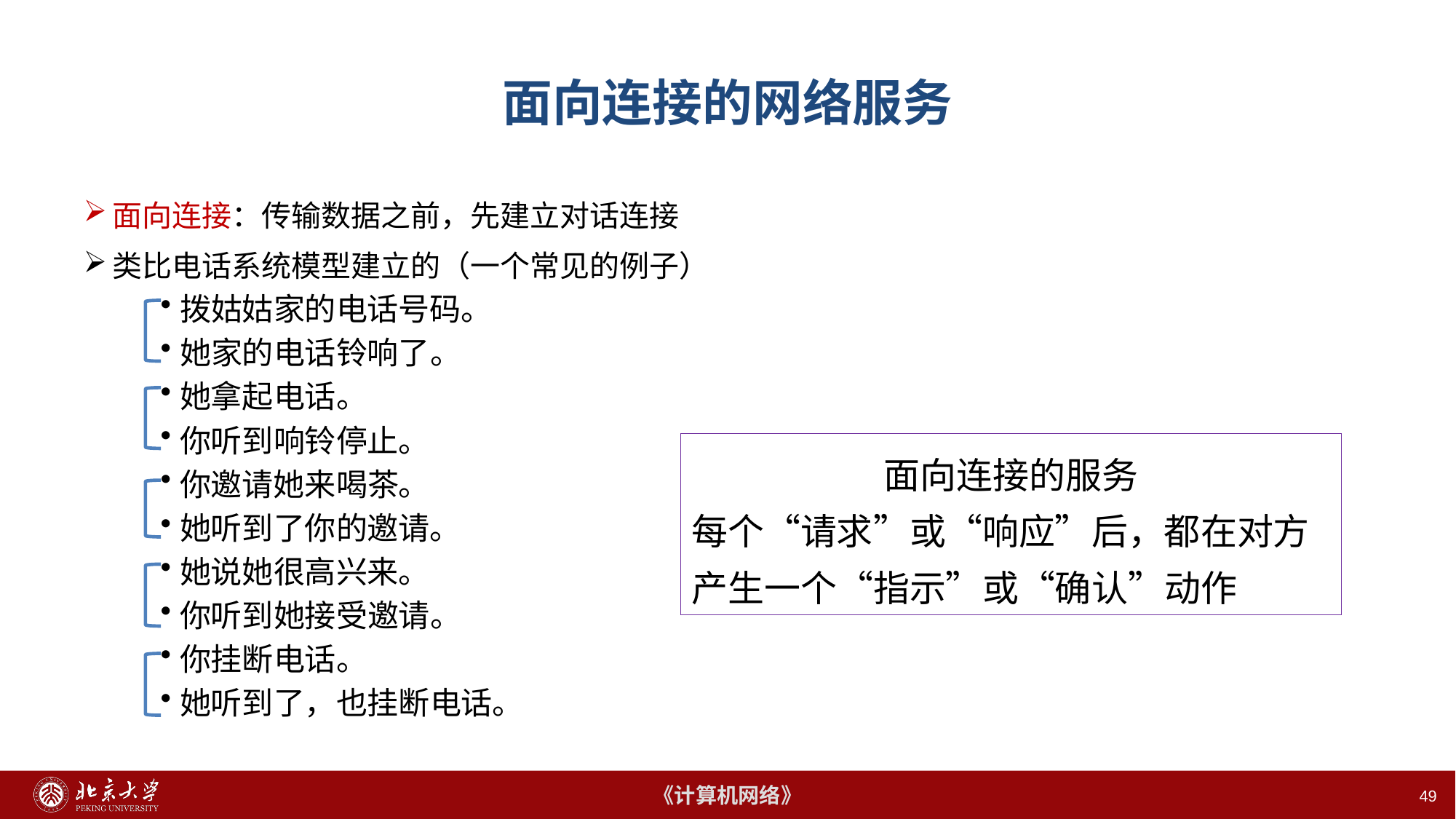

49
# 面向连接的网络服务
面向连接：传输数据之前，先建立对话连接
类比电话系统模型建立的（一个常见的例子）
拨姑姑家的电话号码。
她家的电话铃响了。
她拿起电话。
你听到响铃停止。
你邀请她来喝茶。
她听到了你的邀请。
她说她很高兴来。
你听到她接受邀请。
你挂断电话。
她听到了，也挂断电话。

面向连接的服务
每个“请求”或“响应”后，都在对方产生一个“指示”或“确认”动作